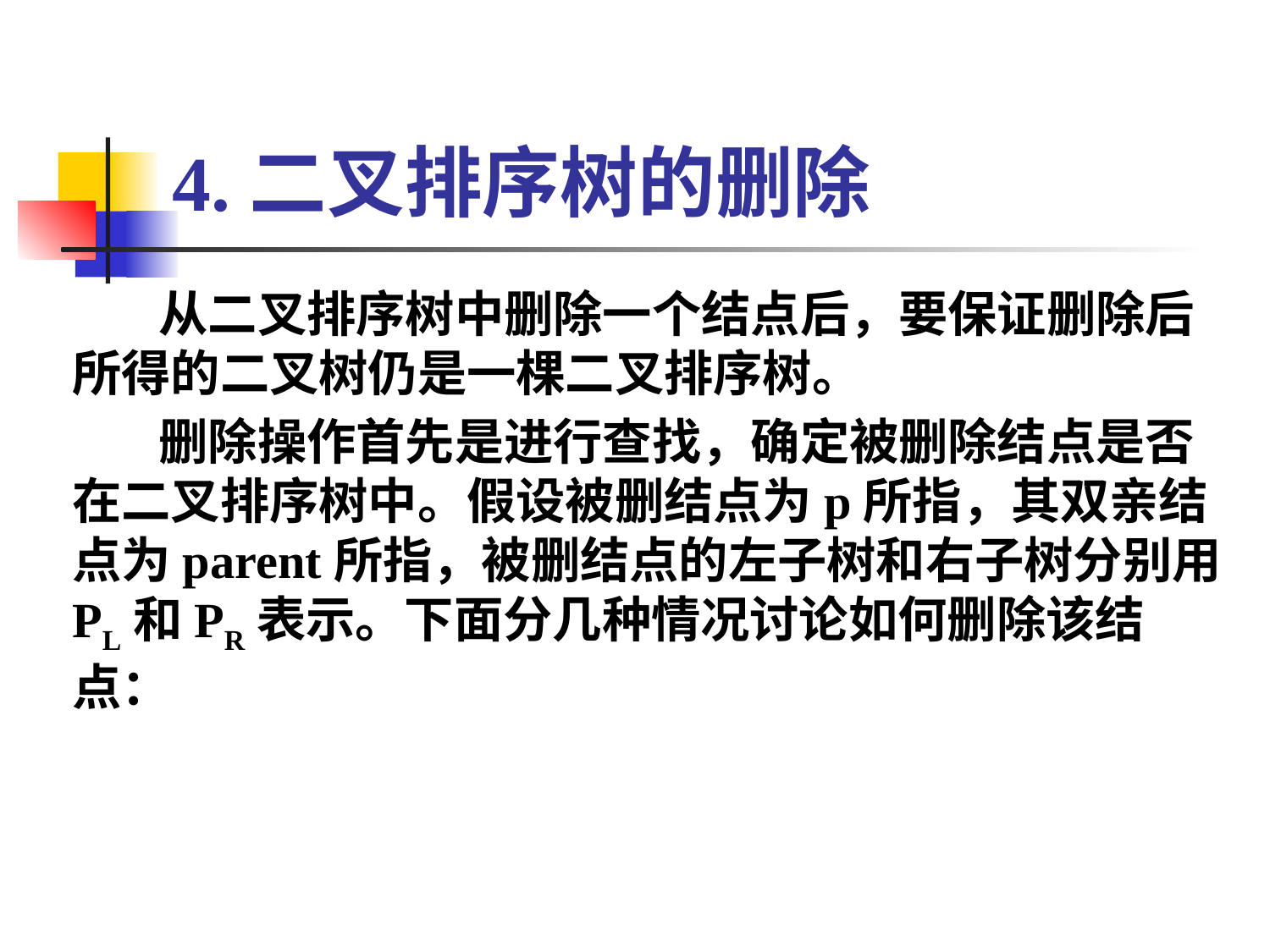

# 4.二叉排序树的删除
从二叉排序树中删除一个结点后，要保证删除后所得的二叉树仍是一棵二叉排序树。
删除操作首先是进行查找，确定被删除结点是否在二叉排序树中。假设被删结点为p所指，其双亲结点为parent所指，被删结点的左子树和右子树分别用PL和PR表示。下面分几种情况讨论如何删除该结点：

70